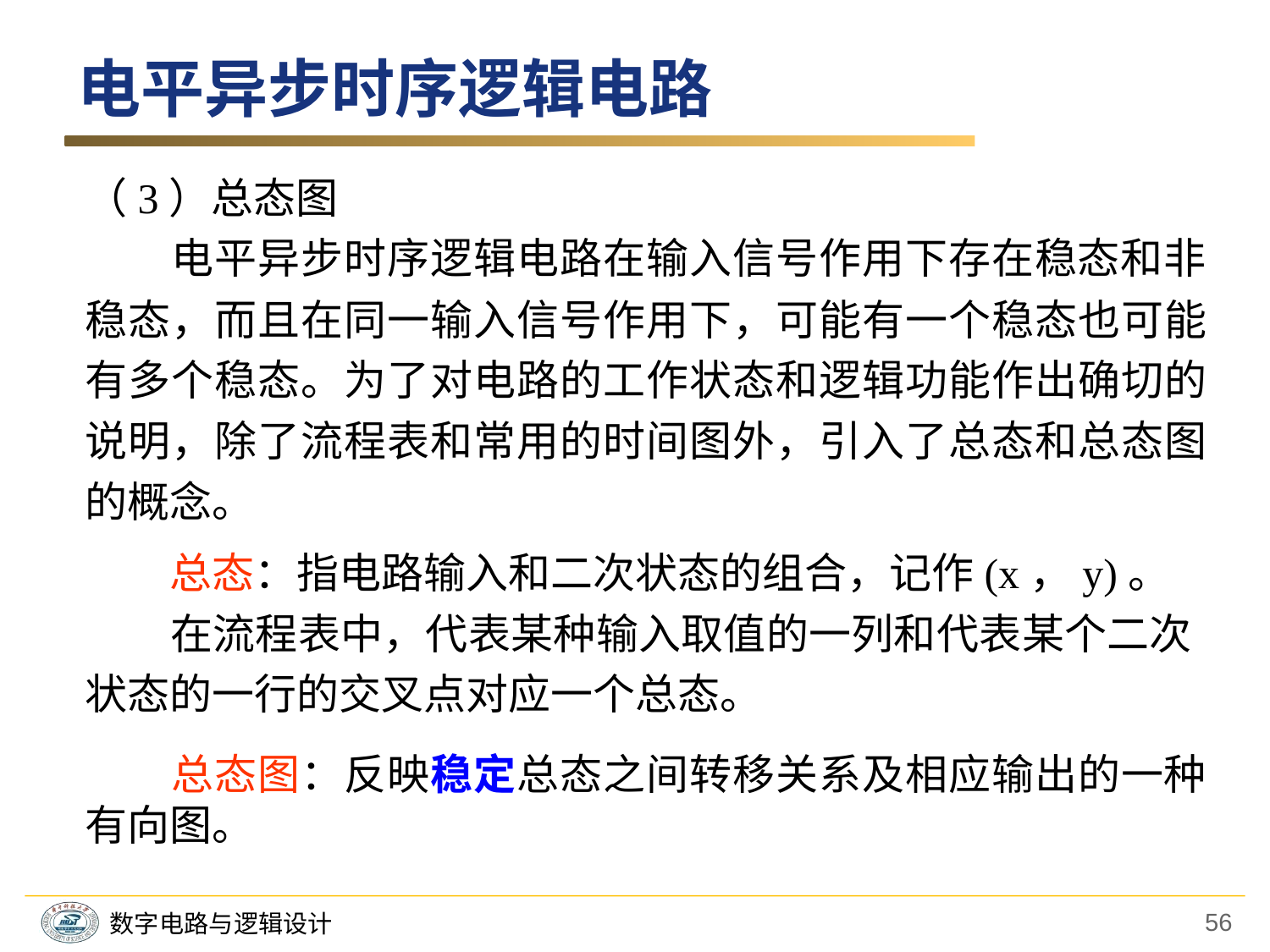

电平异步时序逻辑电路
（3）总态图
　　电平异步时序逻辑电路在输入信号作用下存在稳态和非稳态，而且在同一输入信号作用下，可能有一个稳态也可能有多个稳态。为了对电路的工作状态和逻辑功能作出确切的说明，除了流程表和常用的时间图外，引入了总态和总态图的概念。
　　总态：指电路输入和二次状态的组合，记作(x，y)。
　　在流程表中，代表某种输入取值的一列和代表某个二次状态的一行的交叉点对应一个总态。
　　总态图：反映稳定总态之间转移关系及相应输出的一种有向图。
56
数字电路与逻辑设计